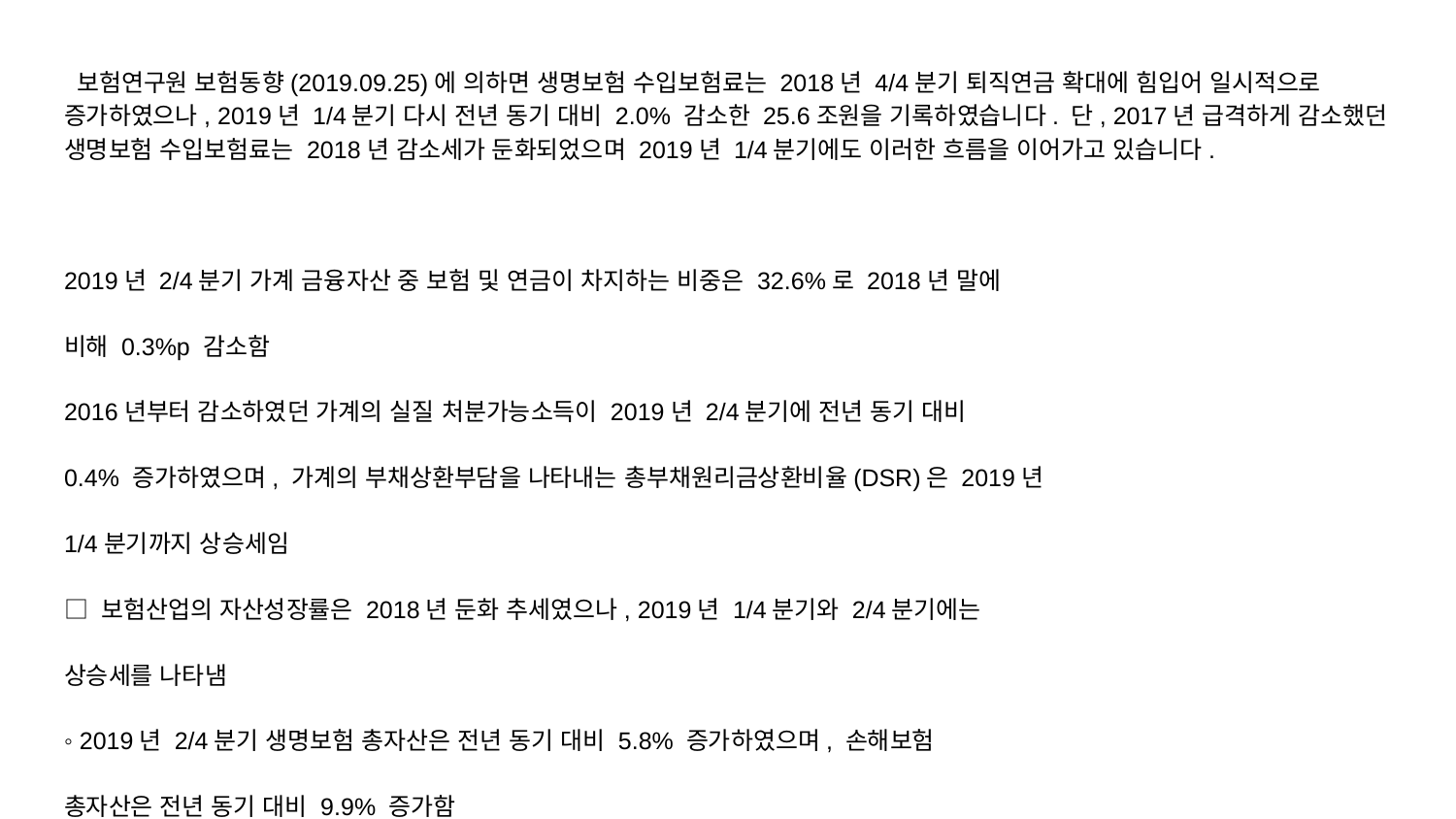

보험연구원 보험동향(2019.09.25)에 의하면 생명보험 수입보험료는 2018년 4/4분기 퇴직연금 확대에 힘입어 일시적으로 증가하였으나, 2019년 1/4분기 다시 전년 동기 대비 2.0% 감소한 25.6조원을 기록하였습니다. 단, 2017년 급격하게 감소했던 생명보험 수입보험료는 2018년 감소세가 둔화되었으며 2019년 1/4분기에도 이러한 흐름을 이어가고 있습니다.

2019년 2/4분기 가계 금융자산 중 보험 및 연금이 차지하는 비중은 32.6%로 2018년 말에
비해 0.3%p 감소함
2016년부터 감소하였던 가계의 실질 처분가능소득이 2019년 2/4분기에 전년 동기 대비
0.4% 증가하였으며, 가계의 부채상환부담을 나타내는 총부채원리금상환비율(DSR)은 2019년
1/4분기까지 상승세임
□ 보험산업의 자산성장률은 2018년 둔화 추세였으나, 2019년 1/4분기와 2/4분기에는
상승세를 나타냄
◦ 2019년 2/4분기 생명보험 총자산은 전년 동기 대비 5.8% 증가하였으며, 손해보험
총자산은 전년 동기 대비 9.9% 증가함
◦ 다만, 이러한 자산성장의 상당부분이 금리 하락으로 인한 매도가능증권 평가익 때문
이며, 보험영업을 통한 성장이 정체 혹은 퇴보되고 있다는 점에 유의할 필요가 있음
□ 생명보험산업의 보험영업현금흐름(수입보험료 – 보험금 - 사업비)은 전반적으로 감소세
이며, 2019년 1/4분기와 2/4분기에도 전년에 비하여 낮은 수준을 나타내고 있음
◦ 생명보험 수입보험료는 전년 동기 대비 0.1% 감소한 26.6조 원을 기록함
◦ 저축성보험의 만기 보험금이 늘고 있으나 수입보험료는 줄고 있는 점이 보험영업현금
흐름 감소세의 주요인임
□ 손해보험산업의 보험영업현금흐름(원수보험료 – 발생손해액 - 사업비)은 2018년 3/4분기
이후 마이너스 상태임
◦ 2019년 2/4분기 손해보험 원수보험료는 전년 동기 대비 5.8% 증가함
◦ 그러나 같은 기간 손해보험산업의 발생손해액과 사업비도 각각 전년 동기 대비 9.1%,
10.8% 증가함
□ 2019년 상반기 생명보험 당기순이익은 보험영업손실 확대와 변액보험 수수료 수입 감소로
전년 동기 대비 32.4% 감소하였으며, 손해보험 당기순이익도 손해율과 사업비율 상승으로
29.5% 감소함
◦ 생명보험은 신규 판매 확대 부진 등으로 해지율, 사업비율, 지급률이 상승하고 있음
◦ 손해보험의 합산비율은 2018년 103.0%에서 2019년 상반기 105.4%까지 상승함
□ 2019년 2/4분기 보험산업의 금리리스크는 줄어드는 반면, 신용리스크와 시장리스크는
소폭 상승함

2019년 2/4분기 책임준비금과 특별계정부채 증가 이외에 생명보험 자산 성장에 기여한 주
요인은 금리 하락으로 인한 기타포괄손익누계액(OCI) 증가와 기타부채 증가임